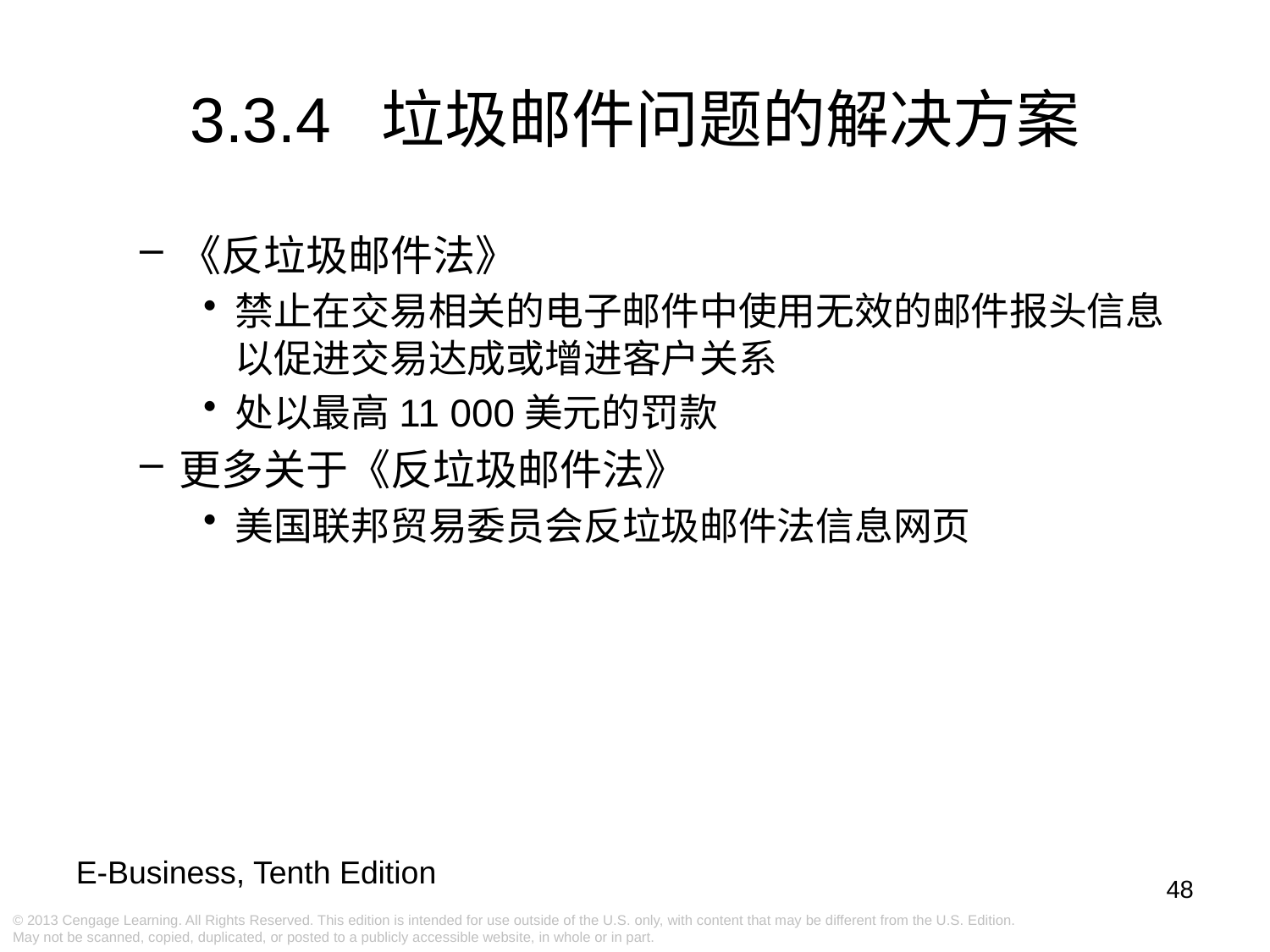

# 3.3.4  垃圾邮件问题的解决方案
《反垃圾邮件法》
禁止在交易相关的电子邮件中使用无效的邮件报头信息以促进交易达成或增进客户关系
处以最高11 000美元的罚款
更多关于《反垃圾邮件法》
美国联邦贸易委员会反垃圾邮件法信息网页
48